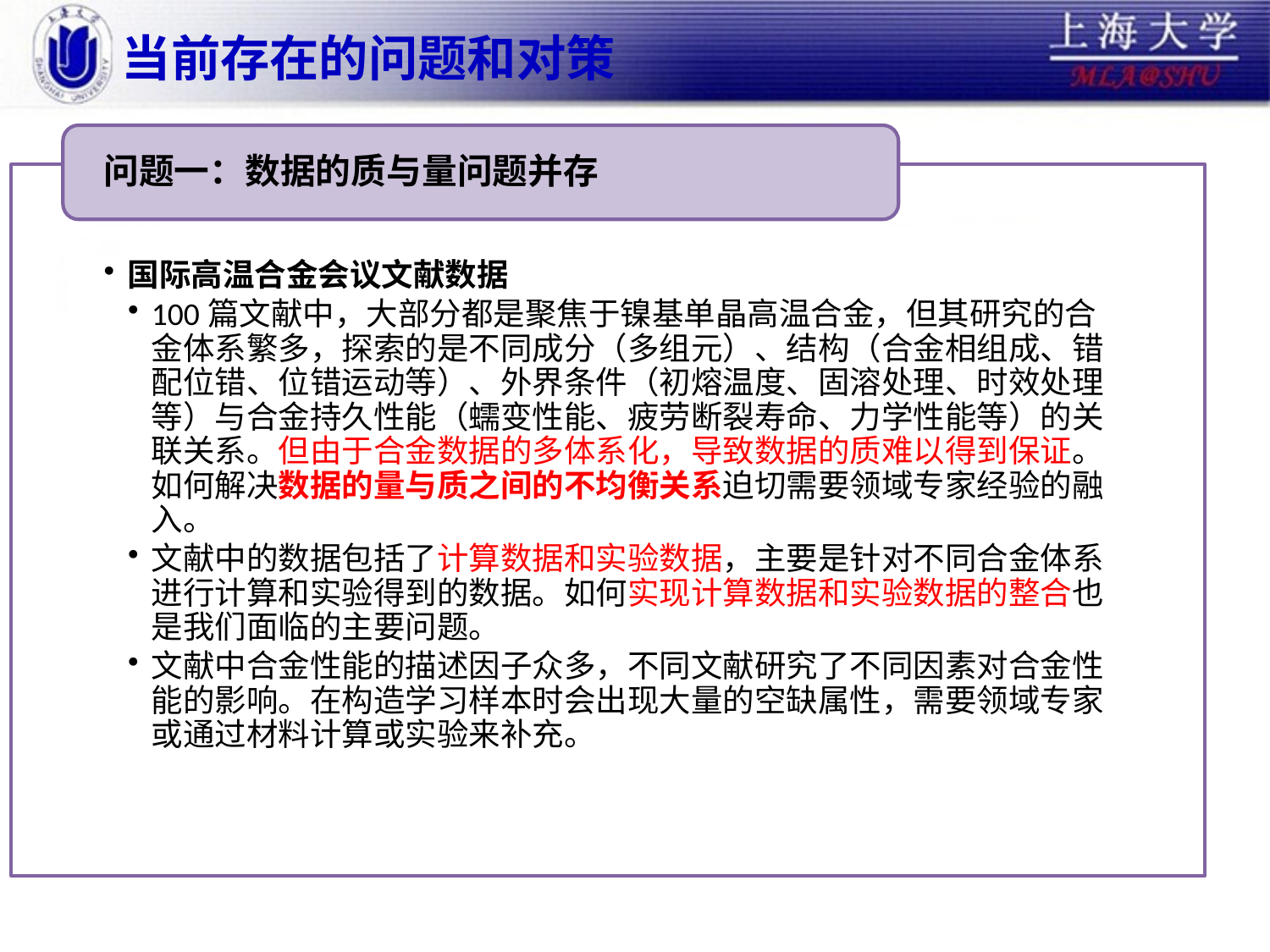

# 当前存在的问题和对策

国际高温合金会议文献数据
100篇文献中，大部分都是聚焦于镍基单晶高温合金，但其研究的合金体系繁多，探索的是不同成分（多组元）、结构（合金相组成、错配位错、位错运动等）、外界条件（初熔温度、固溶处理、时效处理等）与合金持久性能（蠕变性能、疲劳断裂寿命、力学性能等）的关联关系。但由于合金数据的多体系化，导致数据的质难以得到保证。如何解决数据的量与质之间的不均衡关系迫切需要领域专家经验的融入。
文献中的数据包括了计算数据和实验数据，主要是针对不同合金体系进行计算和实验得到的数据。如何实现计算数据和实验数据的整合也是我们面临的主要问题。
文献中合金性能的描述因子众多，不同文献研究了不同因素对合金性能的影响。在构造学习样本时会出现大量的空缺属性，需要领域专家或通过材料计算或实验来补充。
问题一：数据的质与量问题并存